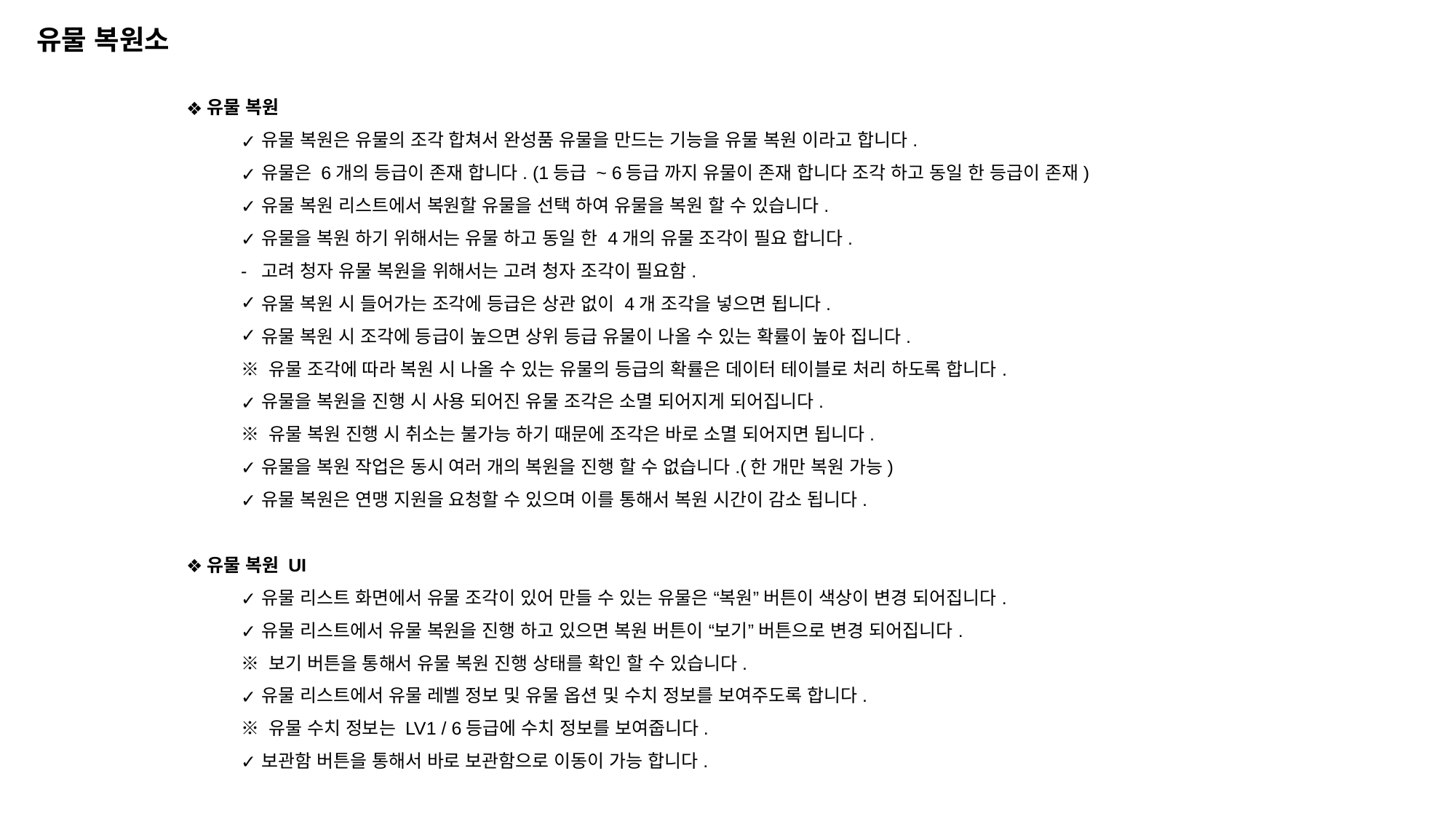

유물 복원소
유물 복원
유물 복원은 유물의 조각 합쳐서 완성품 유물을 만드는 기능을 유물 복원 이라고 합니다.
유물은 6개의 등급이 존재 합니다. (1등급 ~ 6등급 까지 유물이 존재 합니다 조각 하고 동일 한 등급이 존재)
유물 복원 리스트에서 복원할 유물을 선택 하여 유물을 복원 할 수 있습니다.
유물을 복원 하기 위해서는 유물 하고 동일 한 4개의 유물 조각이 필요 합니다.
-  고려 청자 유물 복원을 위해서는 고려 청자 조각이 필요함.
유물 복원 시 들어가는 조각에 등급은 상관 없이 4개 조각을 넣으면 됩니다.
유물 복원 시 조각에 등급이 높으면 상위 등급 유물이 나올 수 있는 확률이 높아 집니다.
※ 유물 조각에 따라 복원 시 나올 수 있는 유물의 등급의 확률은 데이터 테이블로 처리 하도록 합니다.
유물을 복원을 진행 시 사용 되어진 유물 조각은 소멸 되어지게 되어집니다.
※ 유물 복원 진행 시 취소는 불가능 하기 때문에 조각은 바로 소멸 되어지면 됩니다.
유물을 복원 작업은 동시 여러 개의 복원을 진행 할 수 없습니다.(한 개만 복원 가능)
유물 복원은 연맹 지원을 요청할 수 있으며 이를 통해서 복원 시간이 감소 됩니다.

유물 복원 UI
유물 리스트 화면에서 유물 조각이 있어 만들 수 있는 유물은 “복원” 버튼이 색상이 변경 되어집니다.
유물 리스트에서 유물 복원을 진행 하고 있으면 복원 버튼이 “보기” 버튼으로 변경 되어집니다.
※ 보기 버튼을 통해서 유물 복원 진행 상태를 확인 할 수 있습니다.
유물 리스트에서 유물 레벨 정보 및 유물 옵션 및 수치 정보를 보여주도록 합니다.
※ 유물 수치 정보는 LV1 / 6등급에 수치 정보를 보여줍니다.
보관함 버튼을 통해서 바로 보관함으로 이동이 가능 합니다.